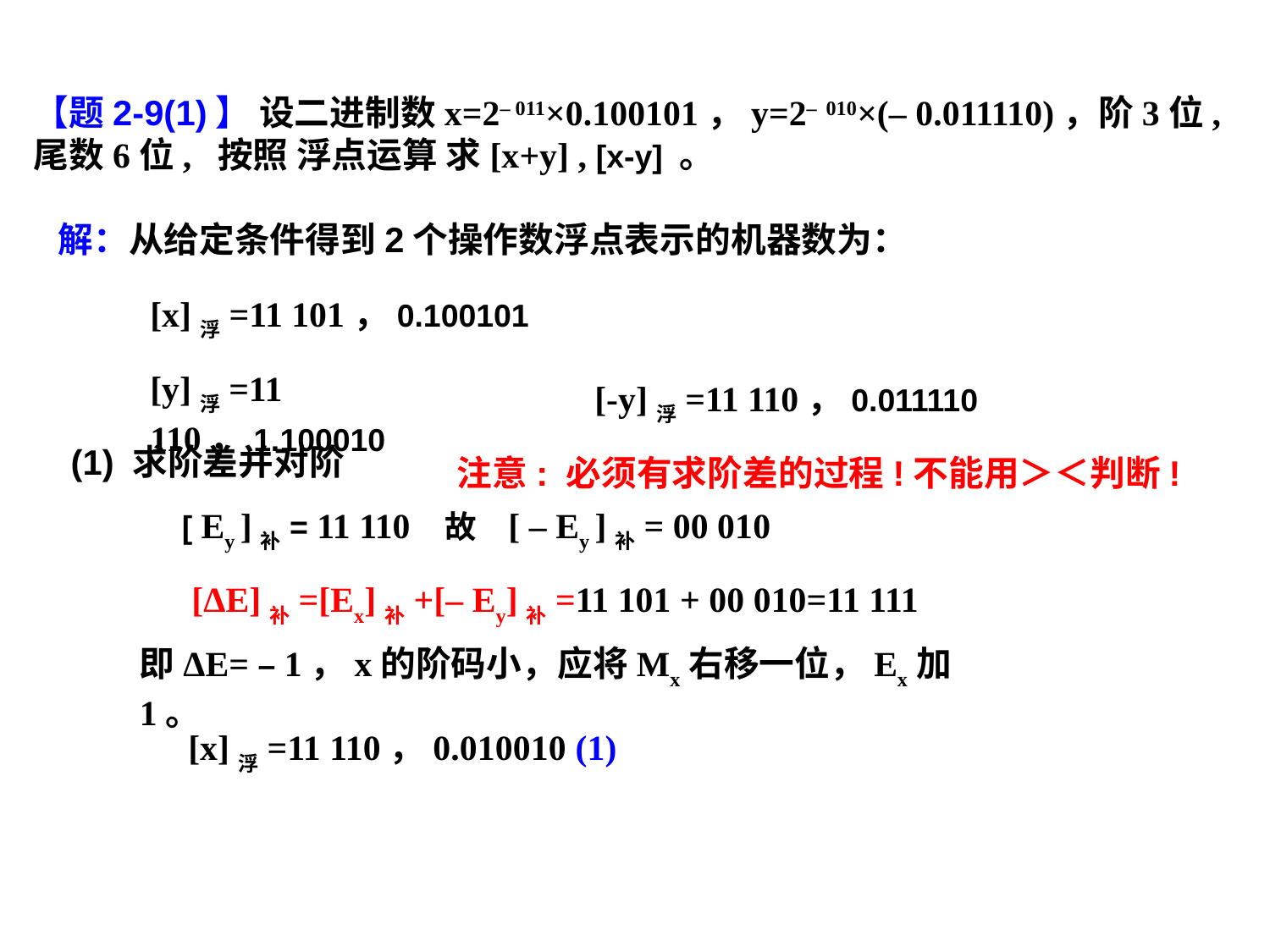

【题2-9(1)】 设二进制数x=2– 011×0.100101，y=2– 010×(– 0.011110)，阶3位,尾数6位,  按照 浮点运算 求[x+y] , [x-y] 。
解：从给定条件得到2个操作数浮点表示的机器数为：
[x]浮=11 101，0.100101
[y]浮=11 110，1.100010
[-y]浮=11 110，0.011110
(1) 求阶差并对阶
注意: 必须有求阶差的过程!不能用＞＜判断!
[ Ey ]补= 11 110   故   [ – Ey ]补= 00 010
[ΔE]补=[Ex]补+[– Ey]补=11 101 + 00 010=11 111
即ΔE= – 1，x的阶码小，应将Mx右移一位，Ex加1。
[x]浮=11 110，0.010010 (1)